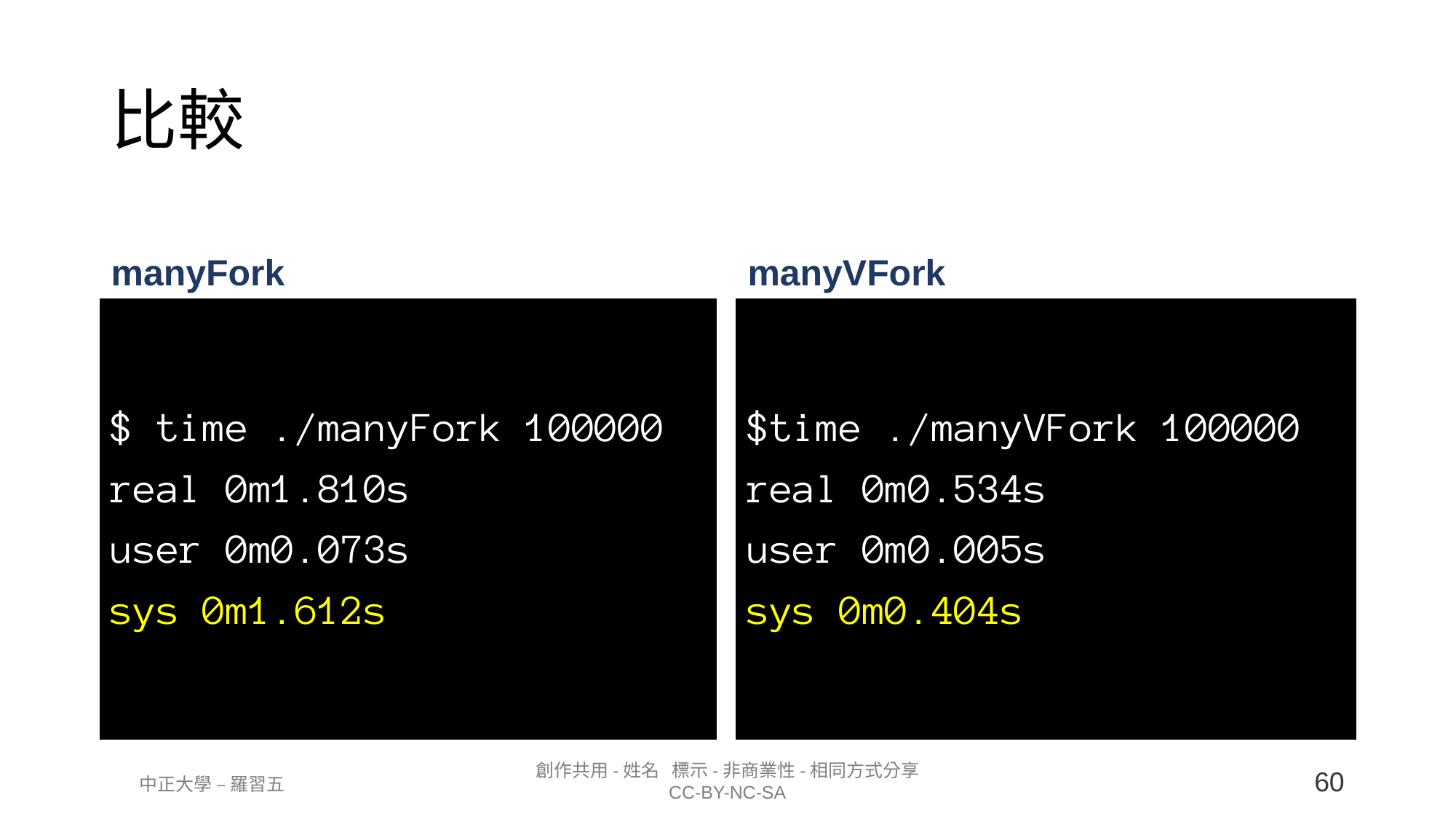

# 比較
manyFork
manyVFork
$ time ./manyFork 100000
real 0m1.810s
user 0m0.073s
sys 0m1.612s
$time ./manyVFork 100000
real 0m0.534s
user 0m0.005s
sys 0m0.404s